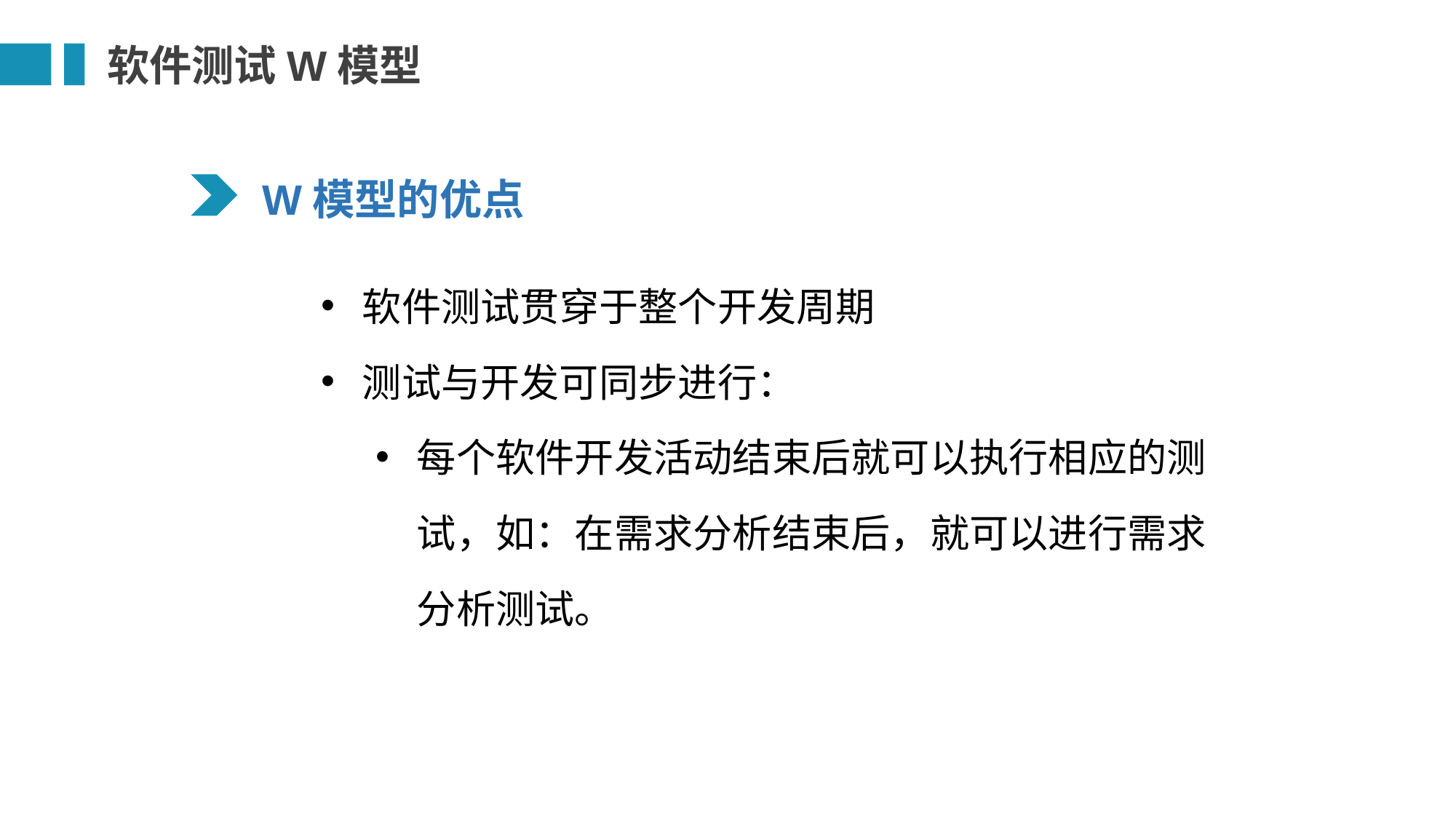

软件测试W模型

W模型的优点
软件测试贯穿于整个开发周期
测试与开发可同步进行：
每个软件开发活动结束后就可以执行相应的测试，如：在需求分析结束后，就可以进行需求分析测试。
76